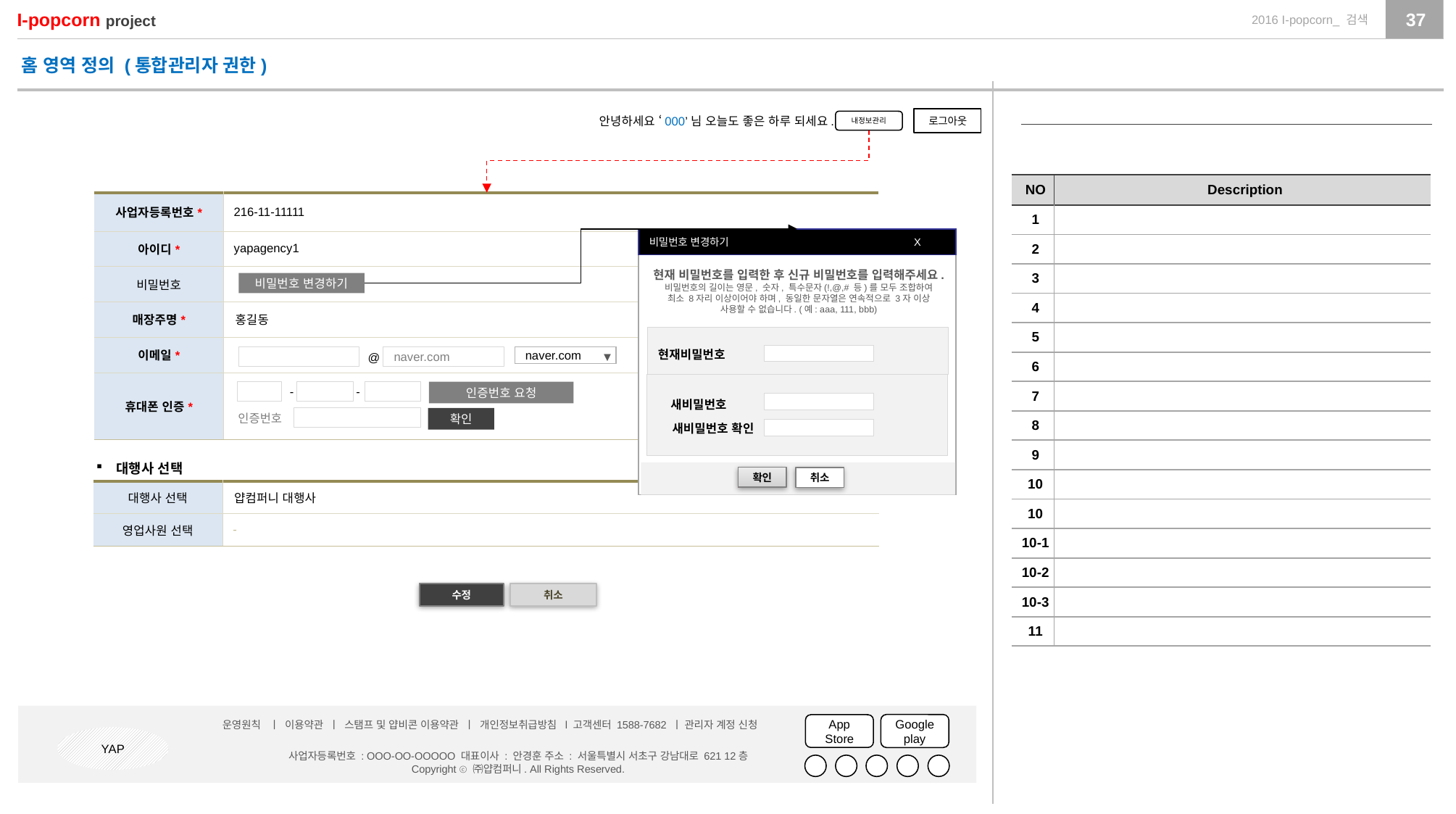

홈 영역 정의 (통합관리자 권한)
안녕하세요 ‘000’님 오늘도 좋은 하루 되세요.

로그아웃
내정보관리
| NO | Description |
| --- | --- |
| 1 |  |
| 2 |  |
| 3 |  |
| 4 |  |
| 5 |  |
| 6 |  |
| 7 |  |
| 8 |  |
| 9 |  |
| 10 |  |
| 10 |  |
| 10-1 |  |
| 10-2 |  |
| 10-3 |  |
| 11 |  |
| 사업자등록번호\* | 216-11-11111 |
| --- | --- |
| 아이디\* | yapagency1 |
| 비밀번호 |  |
| 매장주명\* | 홍길동 |
| 이메일\* |  |
| 휴대폰 인증\* |  |
비밀번호 변경하기                                                               X

현재 비밀번호를 입력한 후 신규 비밀번호를 입력해주세요.
비밀번호의 길이는 영문, 숫자, 특수문자(!,@,# 등)를 모두 조합하여
최소 8자리 이상이어야 하며, 동일한 문자열은 연속적으로 3자 이상
사용할 수 없습니다. (예: aaa, 111, bbb)
현재비밀번호

취소
비밀번호 변경하기
@

naver.com
naver.com
▼

-
-
인증번호 요청

새비밀번호

인증번호

확인
새비밀번호 확인

대행사 선택
확인
| 대행사 선택 | 얍컴퍼니 대행사 |
| --- | --- |
| 영업사원 선택 | - |
수정
취소

운영원칙   ㅣ  이용약관  ㅣ  스탬프 및 얍비콘 이용약관  ㅣ  개인정보취급방침  l 고객센터 1588-7682 ㅣ 관리자 계정 신청
Google play
App Store
YAP
사업자등록번호 : OOO-OO-OOOOO 대표이사 : 안경훈 주소 : 서울특별시 서초구 강남대로 621 12층
Copyright ⓒ ㈜얍컴퍼니. All Rights Reserved.